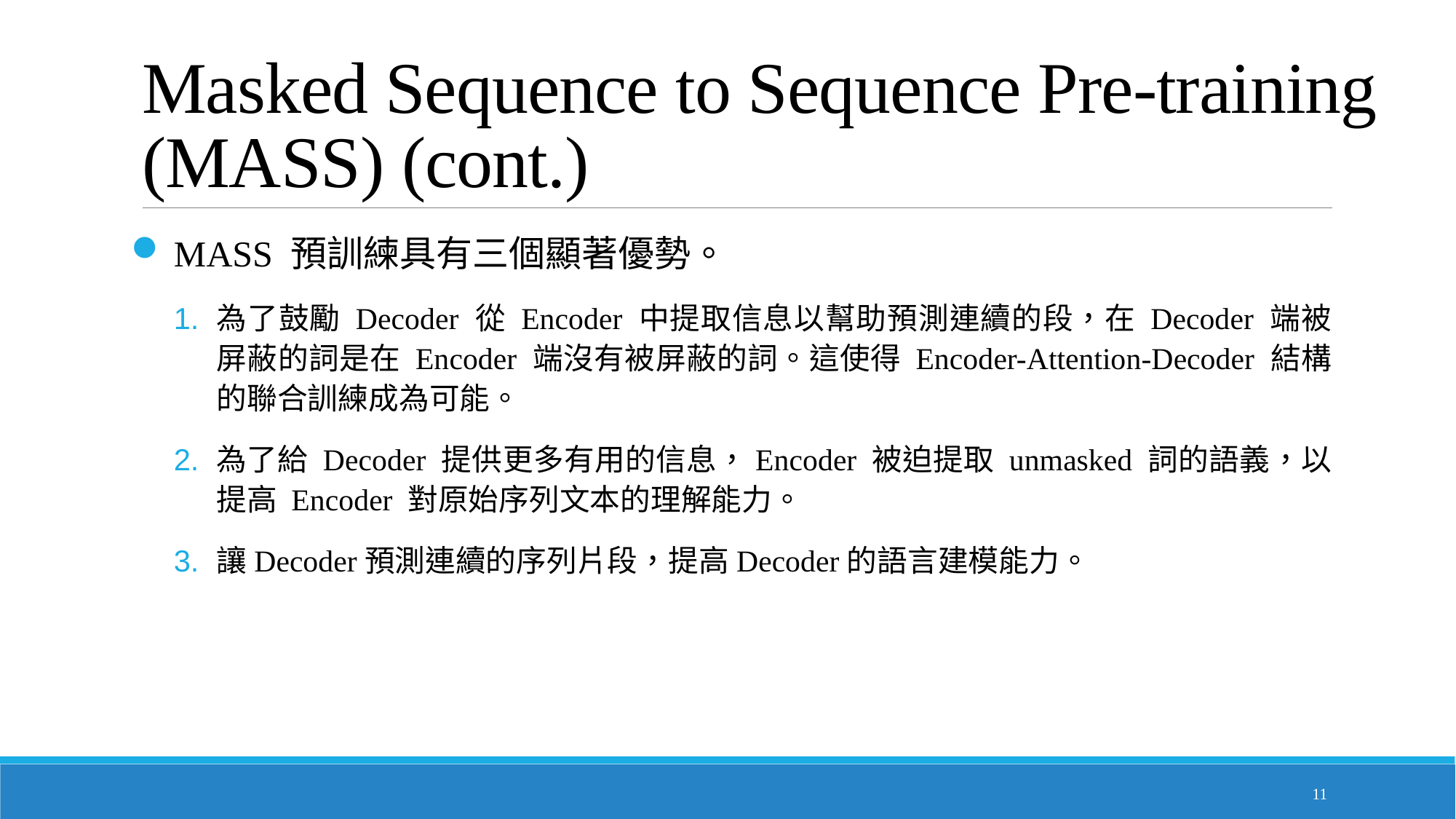

# Masked Sequence to Sequence Pre-training (MASS) (cont.)
MASS 預訓練具有三個顯著優勢。
為了鼓勵 Decoder 從 Encoder 中提取信息以幫助預測連續的段，在 Decoder 端被屏蔽的詞是在 Encoder 端沒有被屏蔽的詞。這使得 Encoder-Attention-Decoder 結構的聯合訓練成為可能。
為了給 Decoder 提供更多有用的信息，Encoder 被迫提取 unmasked 詞的語義，以提高 Encoder 對原始序列文本的理解能力。
讓Decoder預測連續的序列片段，提高Decoder的語言建模能力。
11